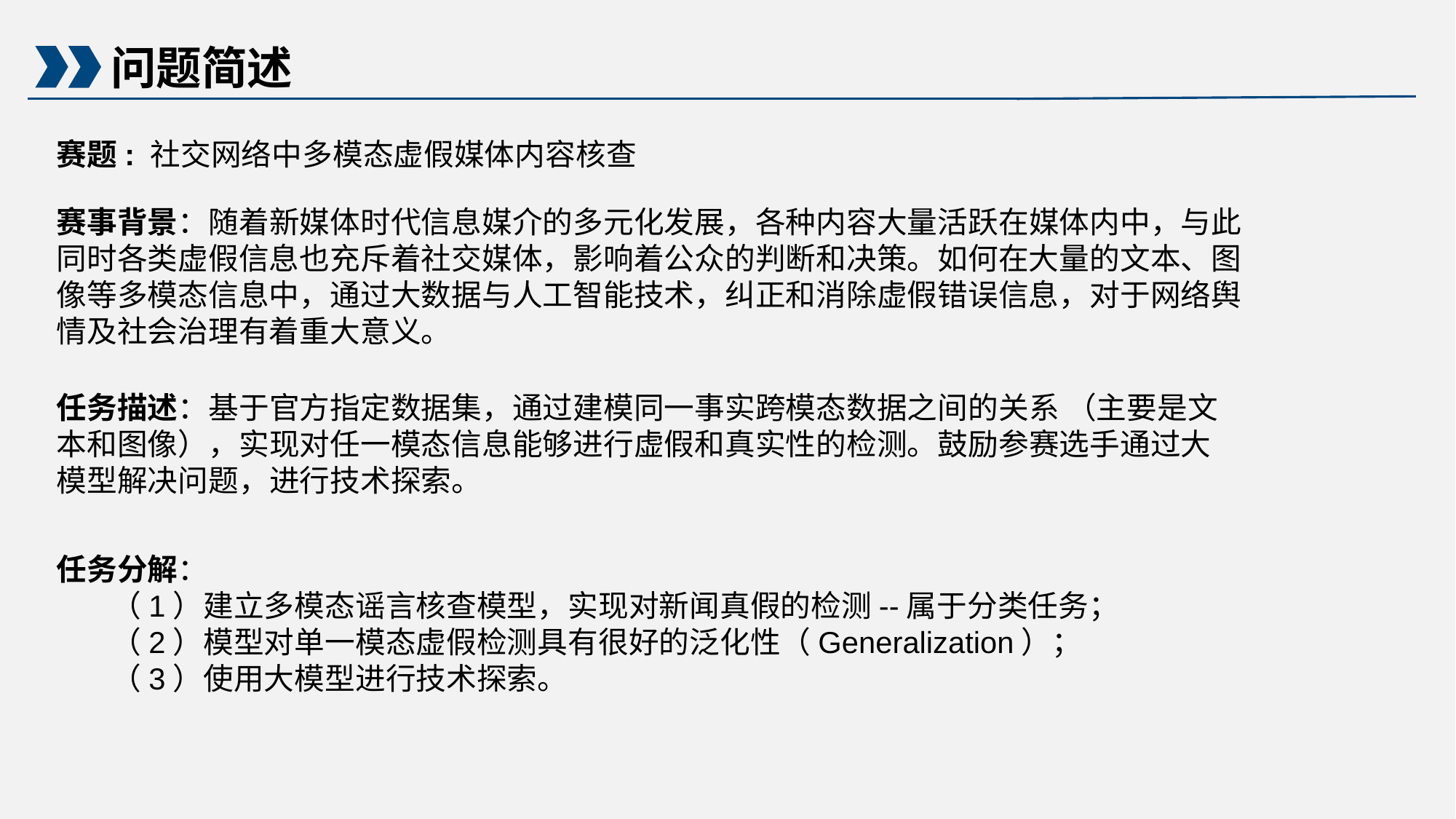

问题简述

赛题: 社交网络中多模态虚假媒体内容核查
赛事背景：随着新媒体时代信息媒介的多元化发展，各种内容大量活跃在媒体内中，与此同时各类虚假信息也充斥着社交媒体，影响着公众的判断和决策。如何在大量的文本、图像等多模态信息中，通过大数据与人工智能技术，纠正和消除虚假错误信息，对于网络舆情及社会治理有着重大意义。
任务描述：基于官方指定数据集，通过建模同一事实跨模态数据之间的关系 （主要是文本和图像），实现对任一模态信息能够进行虚假和真实性的检测。鼓励参赛选手通过大模型解决问题，进行技术探索。
任务分解：
（1）建立多模态谣言核查模型，实现对新闻真假的检测--属于分类任务；
（2）模型对单一模态虚假检测具有很好的泛化性（Generalization）；
（3）使用大模型进行技术探索。